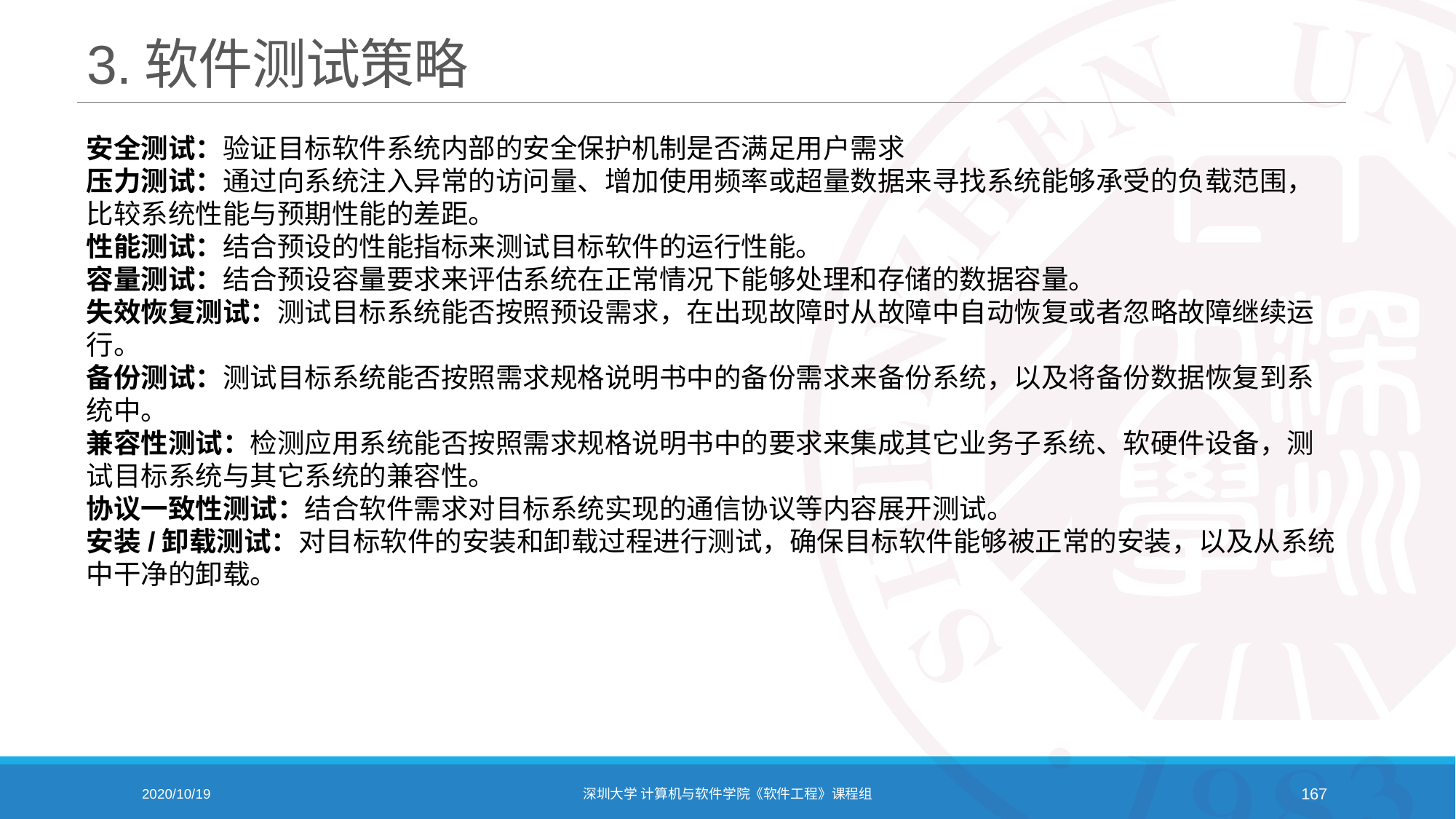

# 3.软件测试策略
安全测试：验证目标软件系统内部的安全保护机制是否满足用户需求
压力测试：通过向系统注入异常的访问量、增加使用频率或超量数据来寻找系统能够承受的负载范围，比较系统性能与预期性能的差距。
性能测试：结合预设的性能指标来测试目标软件的运行性能。
容量测试：结合预设容量要求来评估系统在正常情况下能够处理和存储的数据容量。
失效恢复测试：测试目标系统能否按照预设需求，在出现故障时从故障中自动恢复或者忽略故障继续运行。
备份测试：测试目标系统能否按照需求规格说明书中的备份需求来备份系统，以及将备份数据恢复到系统中。
兼容性测试：检测应用系统能否按照需求规格说明书中的要求来集成其它业务子系统、软硬件设备，测试目标系统与其它系统的兼容性。
协议一致性测试：结合软件需求对目标系统实现的通信协议等内容展开测试。
安装/卸载测试：对目标软件的安装和卸载过程进行测试，确保目标软件能够被正常的安装，以及从系统中干净的卸载。

2020/10/19
深圳大学 计算机与软件学院《软件工程》课程组
167